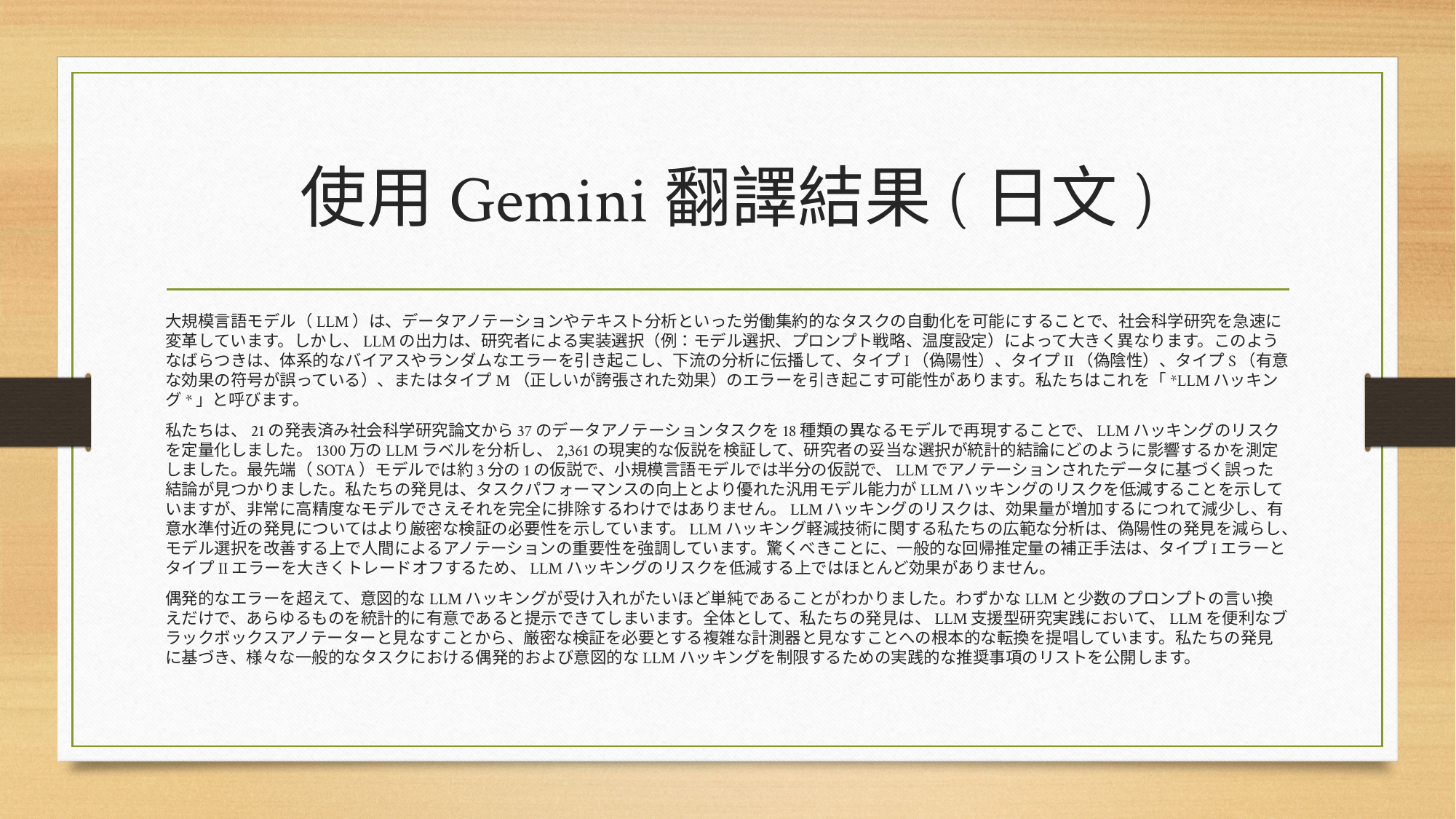

# 使用Gemini翻譯結果(日文)
大規模言語モデル（LLM）は、データアノテーションやテキスト分析といった労働集約的なタスクの自動化を可能にすることで、社会科学研究を急速に変革しています。しかし、LLMの出力は、研究者による実装選択（例：モデル選択、プロンプト戦略、温度設定）によって大きく異なります。このようなばらつきは、体系的なバイアスやランダムなエラーを引き起こし、下流の分析に伝播して、タイプI（偽陽性）、タイプII（偽陰性）、タイプS（有意な効果の符号が誤っている）、またはタイプM（正しいが誇張された効果）のエラーを引き起こす可能性があります。私たちはこれを「*LLMハッキング*」と呼びます。
私たちは、21の発表済み社会科学研究論文から37のデータアノテーションタスクを18種類の異なるモデルで再現することで、LLMハッキングのリスクを定量化しました。1300万のLLMラベルを分析し、2,361の現実的な仮説を検証して、研究者の妥当な選択が統計的結論にどのように影響するかを測定しました。最先端（SOTA）モデルでは約3分の1の仮説で、小規模言語モデルでは半分の仮説で、LLMでアノテーションされたデータに基づく誤った結論が見つかりました。私たちの発見は、タスクパフォーマンスの向上とより優れた汎用モデル能力がLLMハッキングのリスクを低減することを示していますが、非常に高精度なモデルでさえそれを完全に排除するわけではありません。LLMハッキングのリスクは、効果量が増加するにつれて減少し、有意水準付近の発見についてはより厳密な検証の必要性を示しています。LLMハッキング軽減技術に関する私たちの広範な分析は、偽陽性の発見を減らし、モデル選択を改善する上で人間によるアノテーションの重要性を強調しています。驚くべきことに、一般的な回帰推定量の補正手法は、タイプIエラーとタイプIIエラーを大きくトレードオフするため、LLMハッキングのリスクを低減する上ではほとんど効果がありません。
偶発的なエラーを超えて、意図的なLLMハッキングが受け入れがたいほど単純であることがわかりました。わずかなLLMと少数のプロンプトの言い換えだけで、あらゆるものを統計的に有意であると提示できてしまいます。全体として、私たちの発見は、LLM支援型研究実践において、LLMを便利なブラックボックスアノテーターと見なすことから、厳密な検証を必要とする複雑な計測器と見なすことへの根本的な転換を提唱しています。私たちの発見に基づき、様々な一般的なタスクにおける偶発的および意図的なLLMハッキングを制限するための実践的な推奨事項のリストを公開します。